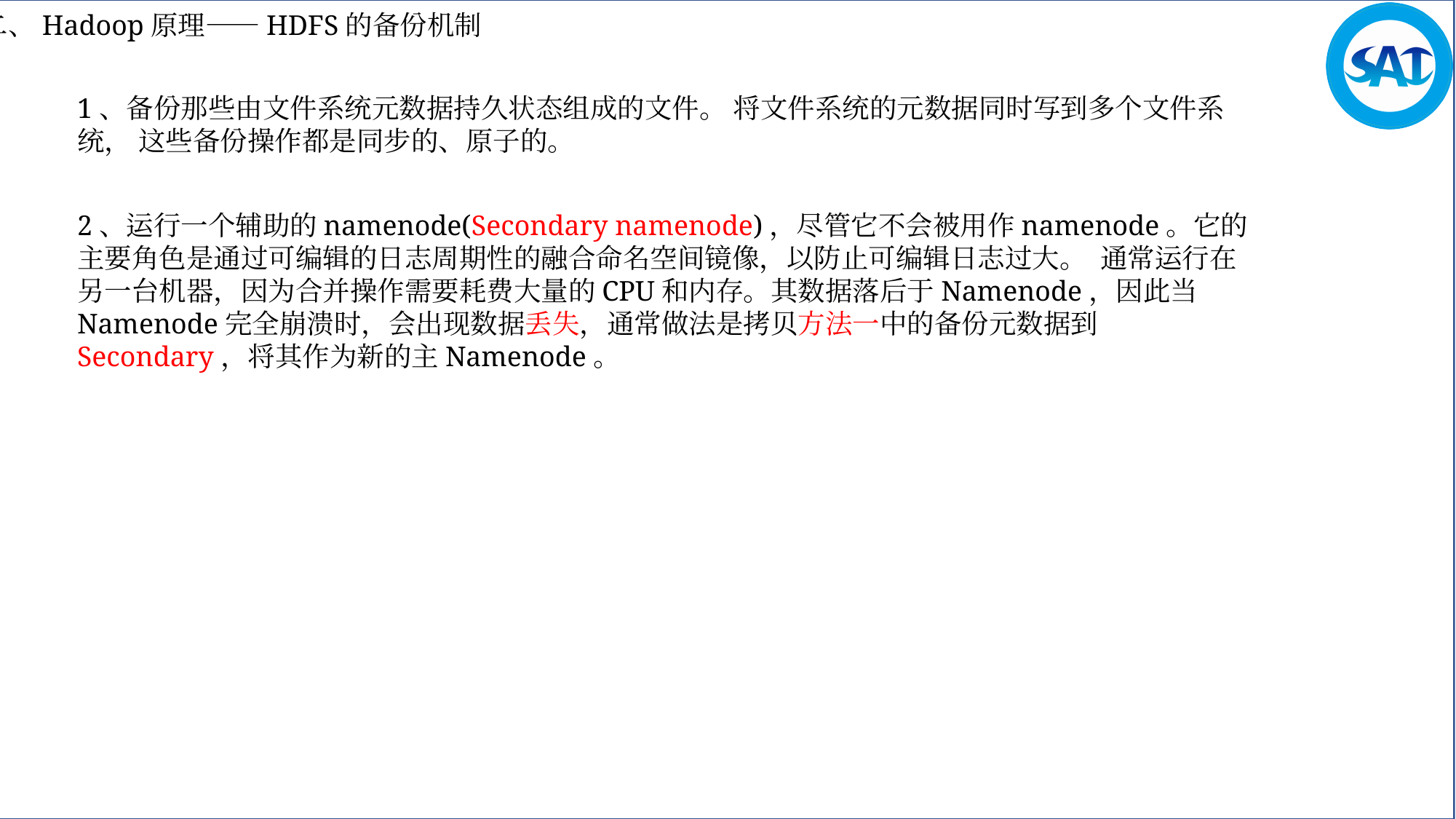

二、Hadoop原理——HDFS的备份机制
1、备份那些由文件系统元数据持久状态组成的文件。 将文件系统的元数据同时写到多个文件系统， 这些备份操作都是同步的、原子的。
2、运行一个辅助的namenode(Secondary namenode)，尽管它不会被用作namenode。它的主要角色是通过可编辑的日志周期性的融合命名空间镜像，以防止可编辑日志过大。  通常运行在另一台机器，因为合并操作需要耗费大量的CPU和内存。其数据落后于Namenode，因此当Namenode完全崩溃时，会出现数据丢失，通常做法是拷贝方法一中的备份元数据到Secondary，将其作为新的主Namenode。